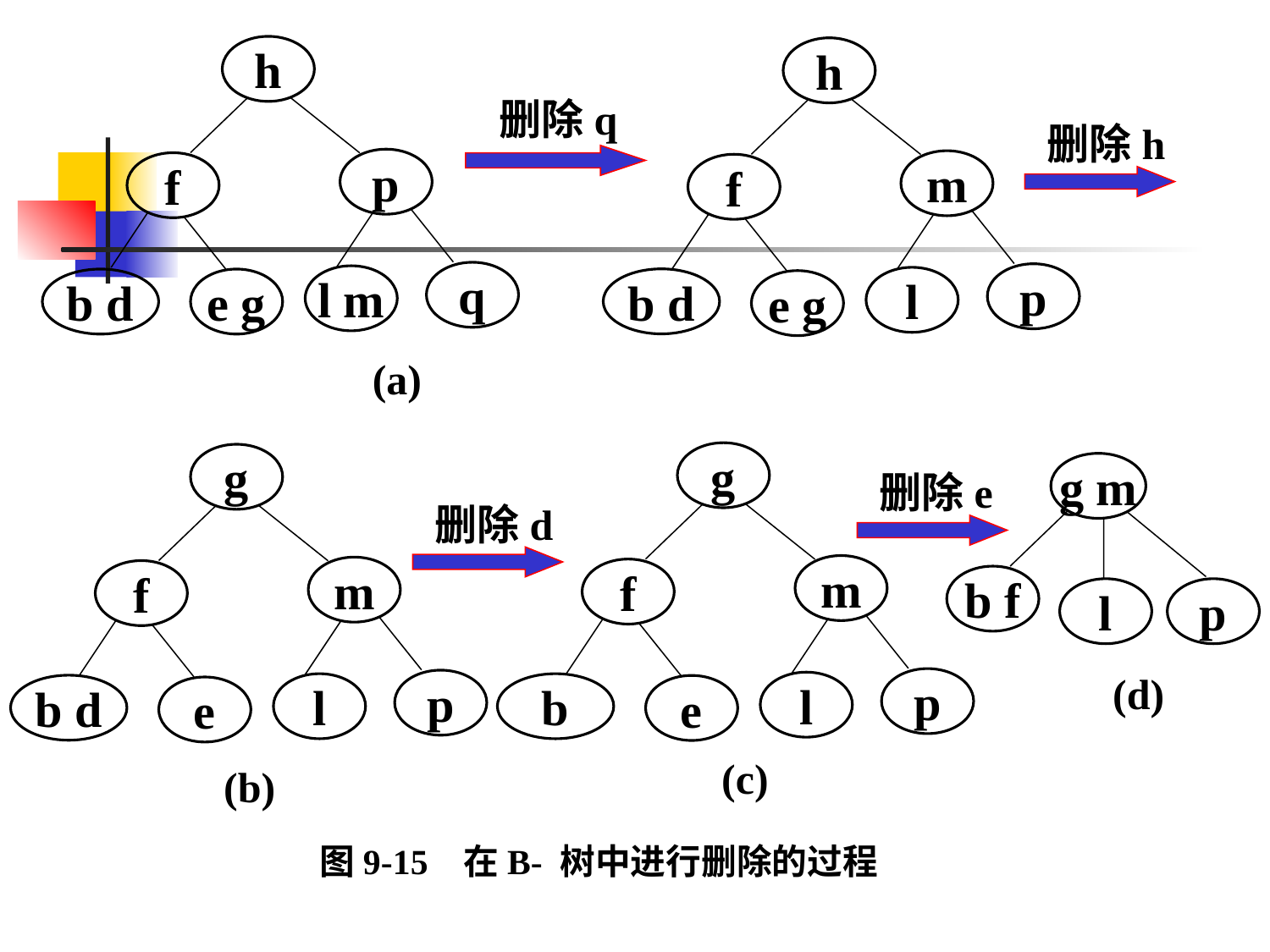

h

p
f

q
l m
b d
e g
h

m
f

p
l
b d
e g
删除q

删除h

(a)
g

m
f

p
l
b
e
g

m
f

p
l
b d
e
g m

b f
l
p
删除e

删除d

(d)
(c)
(b)
图9-15   在B- 树中进行删除的过程
114